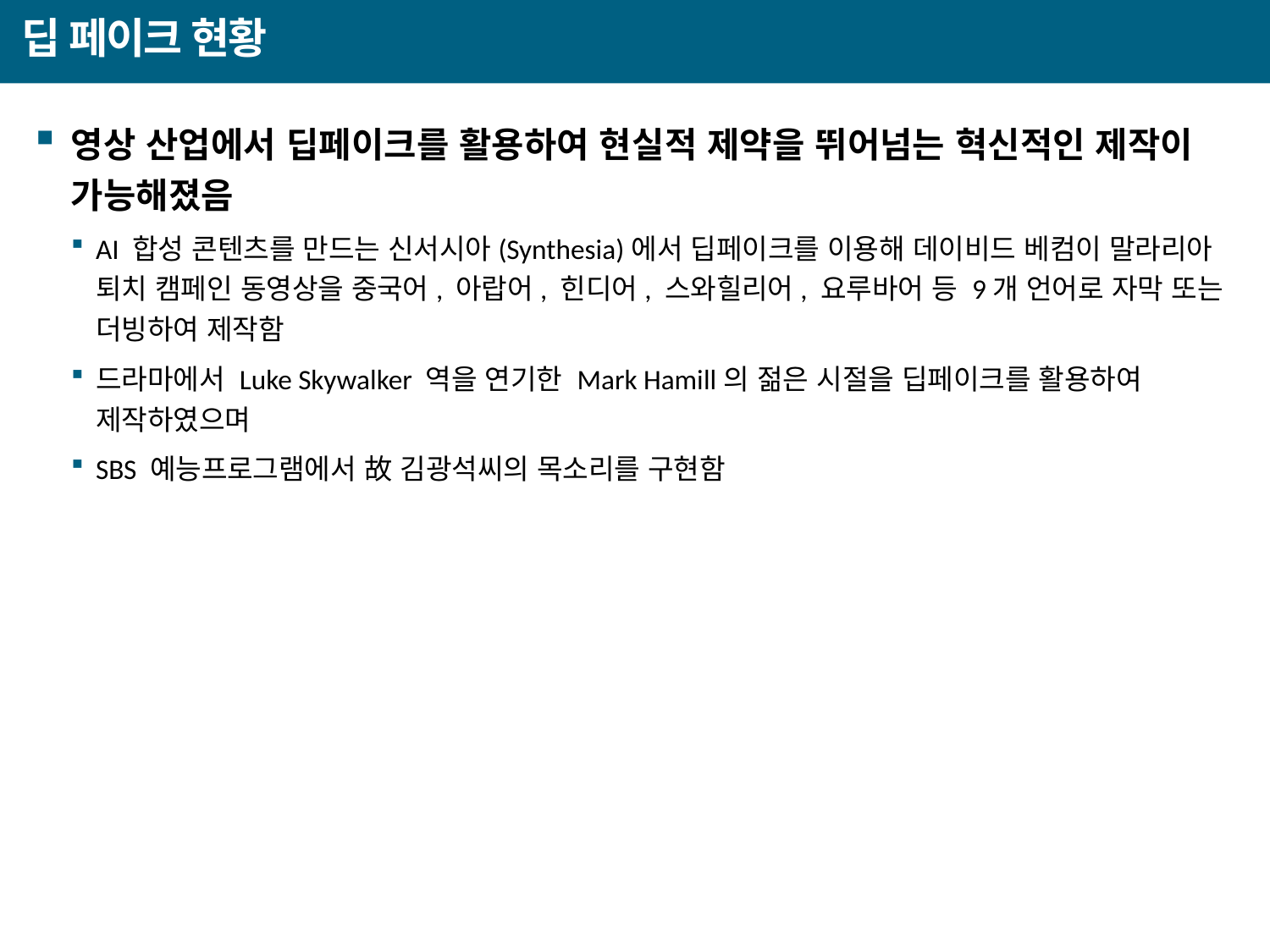

# 딥 페이크 현황
영상 산업에서 딥페이크를 활용하여 현실적 제약을 뛰어넘는 혁신적인 제작이 가능해졌음
AI 합성 콘텐츠를 만드는 신서시아(Synthesia)에서 딥페이크를 이용해 데이비드 베컴이 말라리아 퇴치 캠페인 동영상을 중국어, 아랍어, 힌디어, 스와힐리어, 요루바어 등 9개 언어로 자막 또는 더빙하여 제작함
드라마에서 Luke Skywalker 역을 연기한 Mark Hamill의 젊은 시절을 딥페이크를 활용하여 제작하였으며
SBS 예능프로그램에서 故 김광석씨의 목소리를 구현함